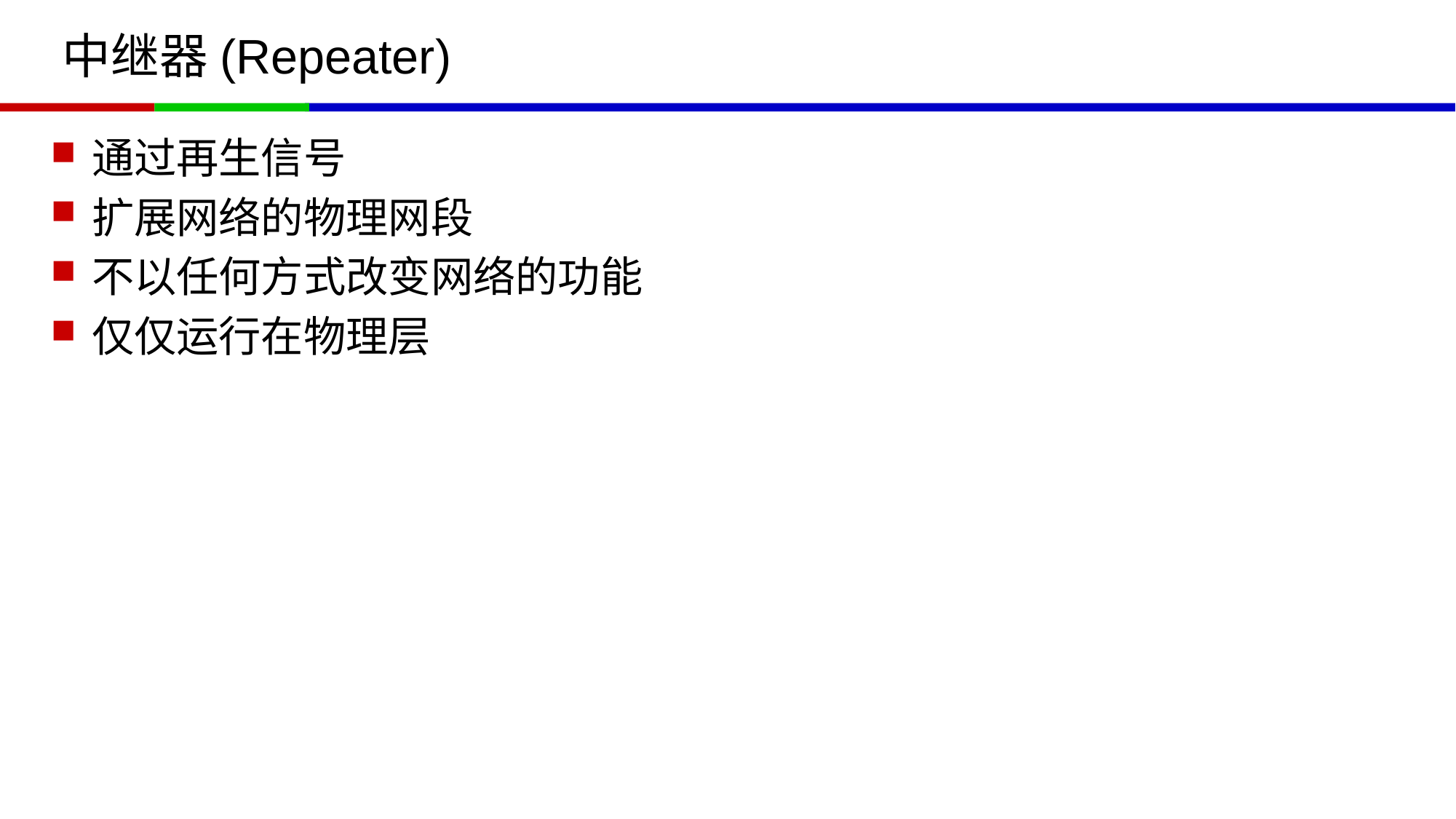

# 中继器(Repeater)
通过再生信号
扩展网络的物理网段
不以任何方式改变网络的功能
仅仅运行在物理层

41